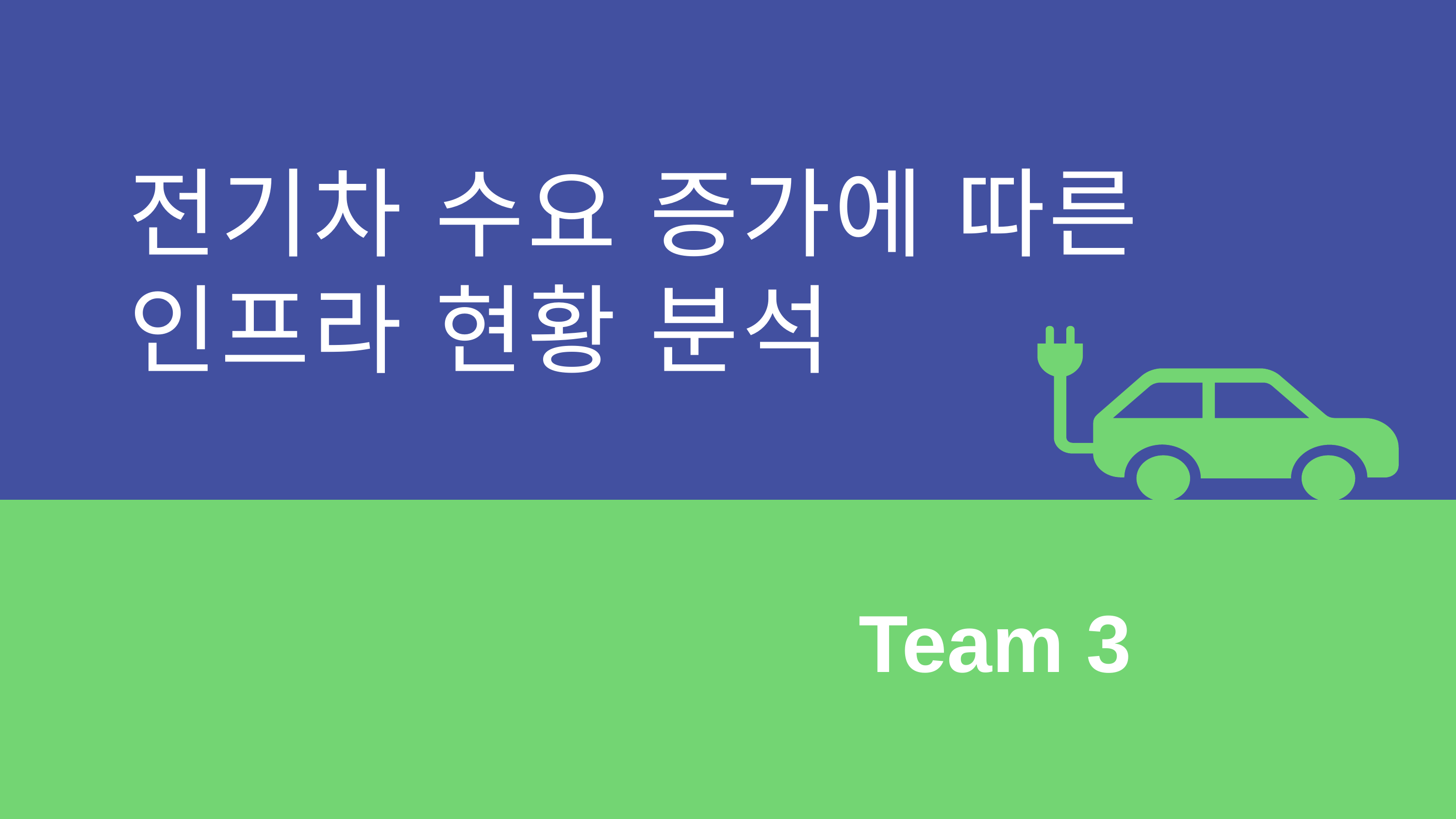

전기차 수요 증가에 따른
인프라 현황 분석

Team 3